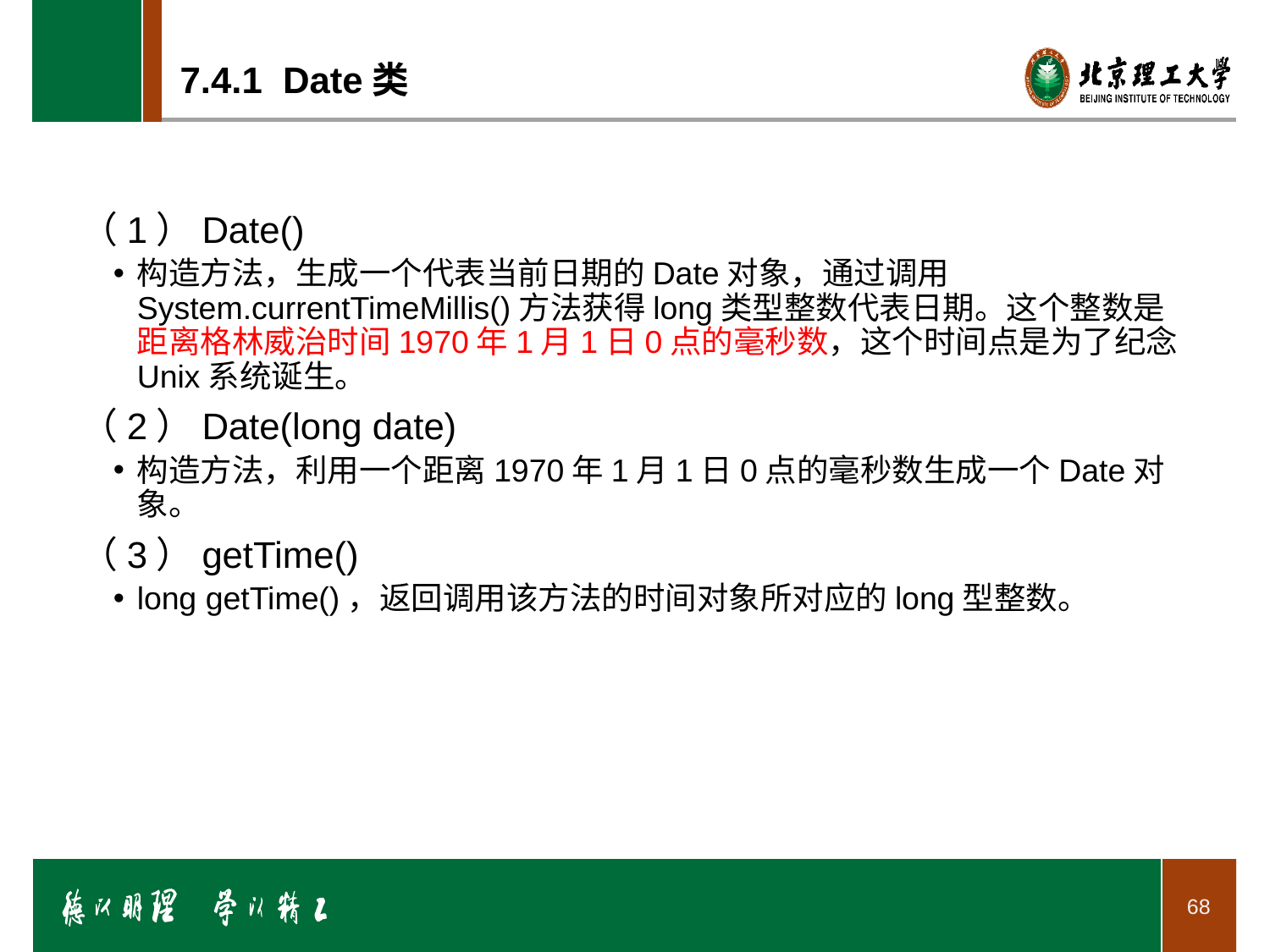

# 7.4.1  Date类
（1）Date()
构造方法，生成一个代表当前日期的Date对象，通过调用System.currentTimeMillis()方法获得long类型整数代表日期。这个整数是距离格林威治时间1970年1月1日0点的毫秒数，这个时间点是为了纪念Unix系统诞生。
（2）Date(long date)
构造方法，利用一个距离1970年1月1日0点的毫秒数生成一个Date对象。
（3）getTime()
long getTime()，返回调用该方法的时间对象所对应的long型整数。